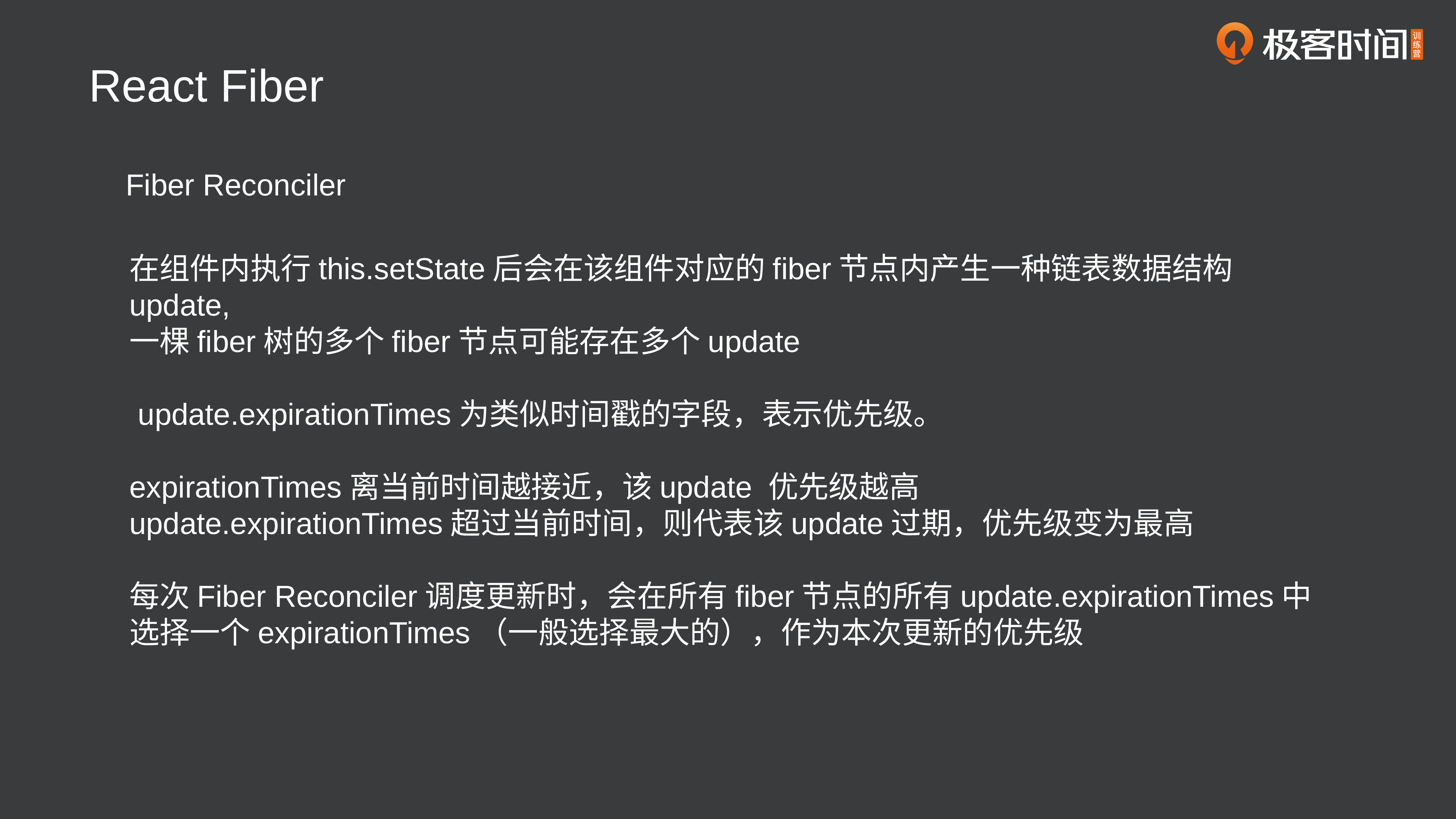

React Fiber

Fiber Reconciler
在组件内执行this.setState后会在该组件对应的fiber节点内产生一种链表数据结构update,
一棵fiber树的多个fiber节点可能存在多个update

 update.expirationTimes为类似时间戳的字段，表示优先级。

expirationTimes离当前时间越接近，该update 优先级越高
update.expirationTimes超过当前时间，则代表该update过期，优先级变为最高

每次Fiber Reconciler调度更新时，会在所有fiber节点的所有update.expirationTimes中选择一个expirationTimes（一般选择最大的），作为本次更新的优先级